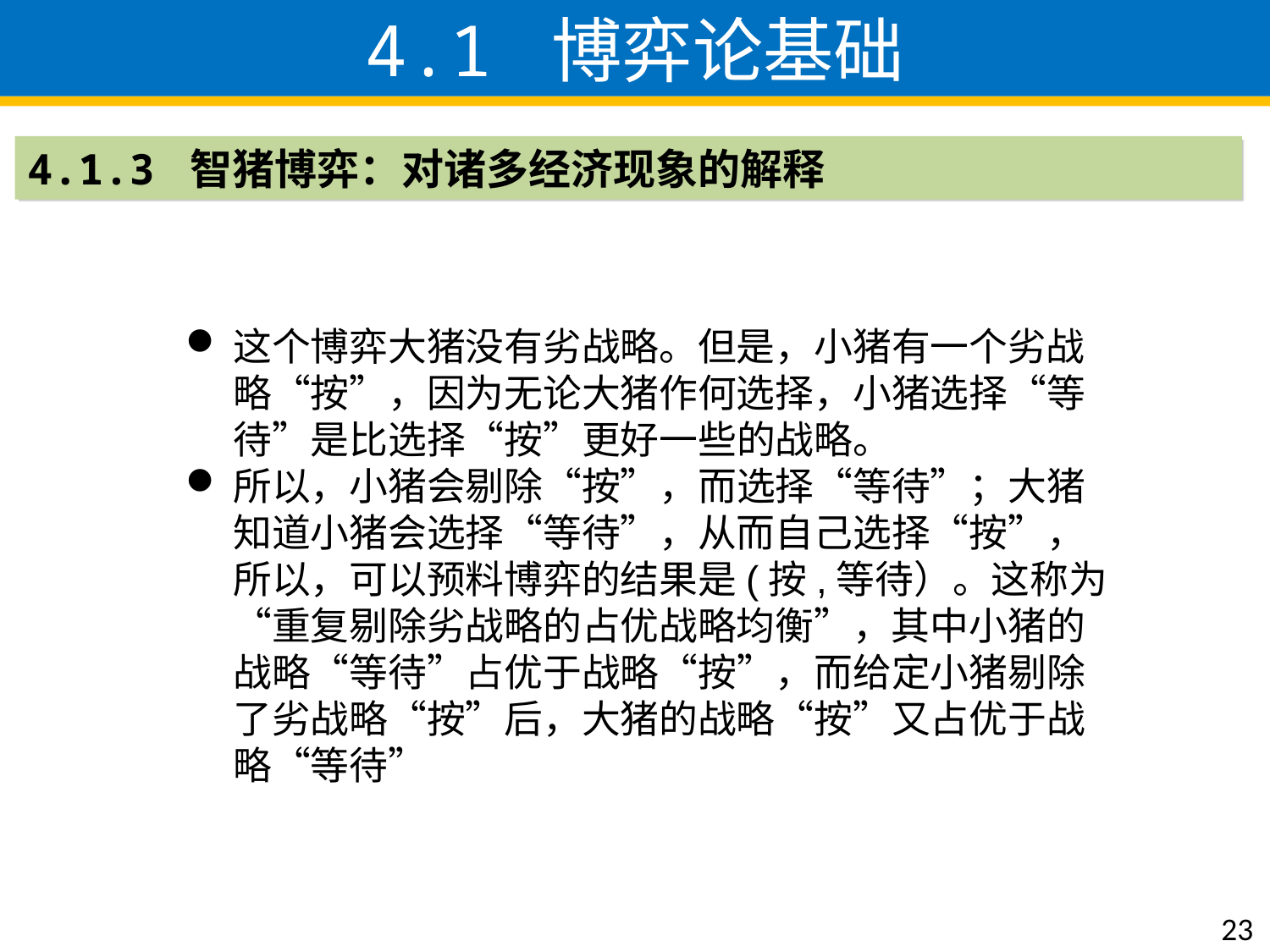

4.1 博弈论基础
4.1.3 智猪博弈：对诸多经济现象的解释
这个博弈大猪没有劣战略。但是，小猪有一个劣战略“按”，因为无论大猪作何选择，小猪选择“等待”是比选择“按”更好一些的战略。
所以，小猪会剔除“按”，而选择“等待”；大猪知道小猪会选择“等待”，从而自己选择“按”，所以，可以预料博弈的结果是(按,等待）。这称为“重复剔除劣战略的占优战略均衡”，其中小猪的战略“等待”占优于战略“按”，而给定小猪剔除了劣战略“按”后，大猪的战略“按”又占优于战略“等待”
23